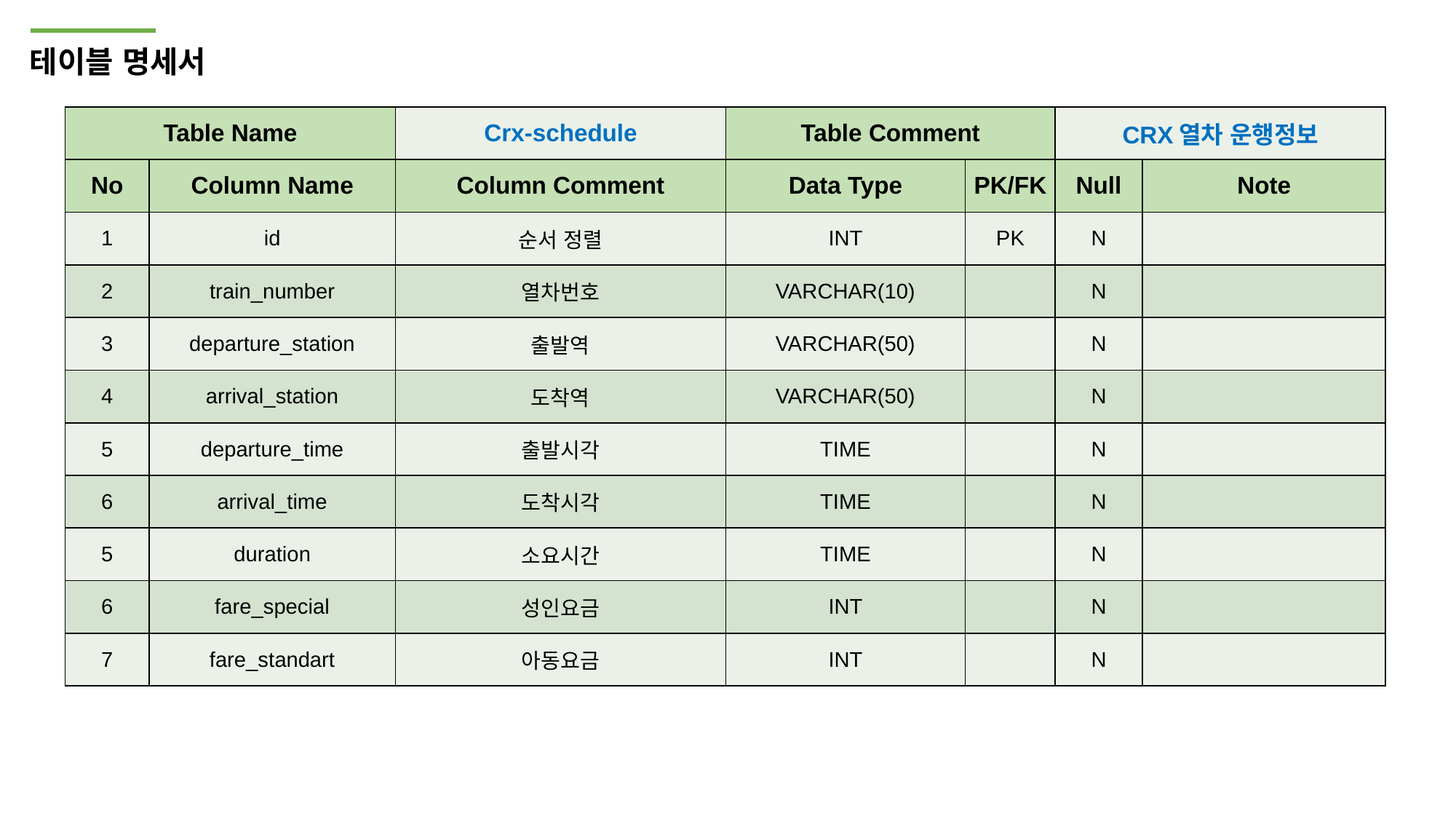

테이블 명세서
| Table Name |  | Crx-schedule | Table Comment |  | CRX열차 운행정보 |  |
| --- | --- | --- | --- | --- | --- | --- |
| No | Column Name | Column Comment | Data Type | PK/FK | Null | Note |
| 1 | id | 순서 정렬 | INT | PK | N |  |
| 2 | train\_number | 열차번호 | VARCHAR(10) |  | N |  |
| 3 | departure\_station | 출발역 | VARCHAR(50) |  | N |  |
| 4 | arrival\_station | 도착역 | VARCHAR(50) |  | N |  |
| 5 | departure\_time | 출발시각 | TIME |  | N |  |
| 6 | arrival\_time | 도착시각 | TIME |  | N |  |
| 5 | duration | 소요시간 | TIME |  | N |  |
| 6 | fare\_special | 성인요금 | INT |  | N |  |
| 7 | fare\_standart | 아동요금 | INT |  | N |  |